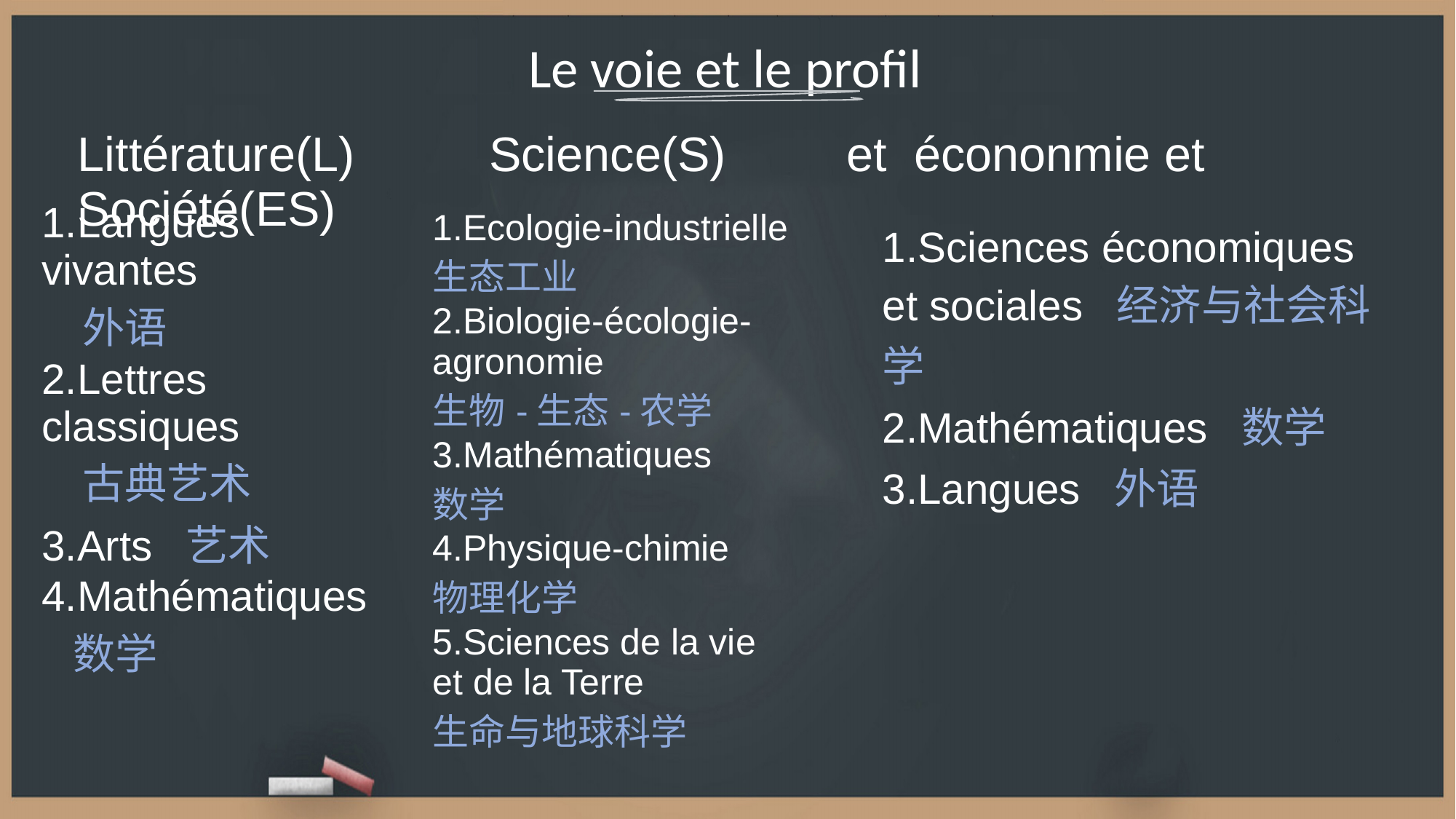

Le voie et le profil

| Littérature(L) Science(S) et écononmie et Société(ES) |
| --- |
| 1.Langues vivantes 外语 2.Lettres classiques 古典艺术 3.Arts 艺术 4.Mathématiques 数学 |
| --- |
| 1.Ecologie-industrielle 生态工业 2.Biologie-écologie-agronomie 生物-生态-农学 3.Mathématiques 数学 4.Physique-chimie 物理化学 5.Sciences de la vie et de la Terre 生命与地球科学 |
| --- |
| 1.Sciences économiques et sociales 经济与社会科学 2.Mathématiques 数学 3.Langues 外语 |
| --- |